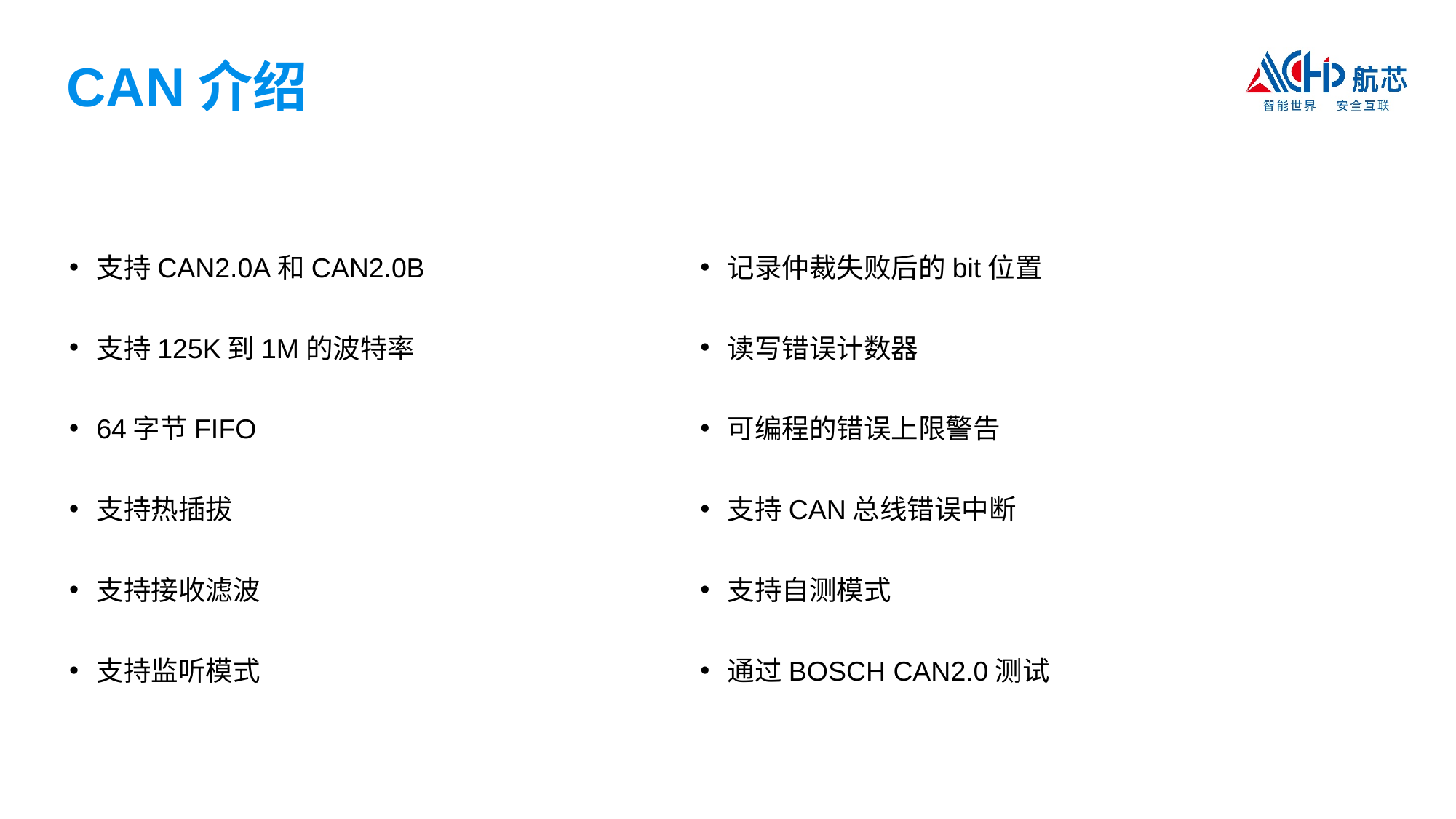

CAN介绍
支持CAN2.0A和CAN2.0B
支持125K到1M的波特率
64字节FIFO
支持热插拔
支持接收滤波
支持监听模式
记录仲裁失败后的bit位置
读写错误计数器
可编程的错误上限警告
支持CAN总线错误中断
支持自测模式
通过BOSCH CAN2.0测试